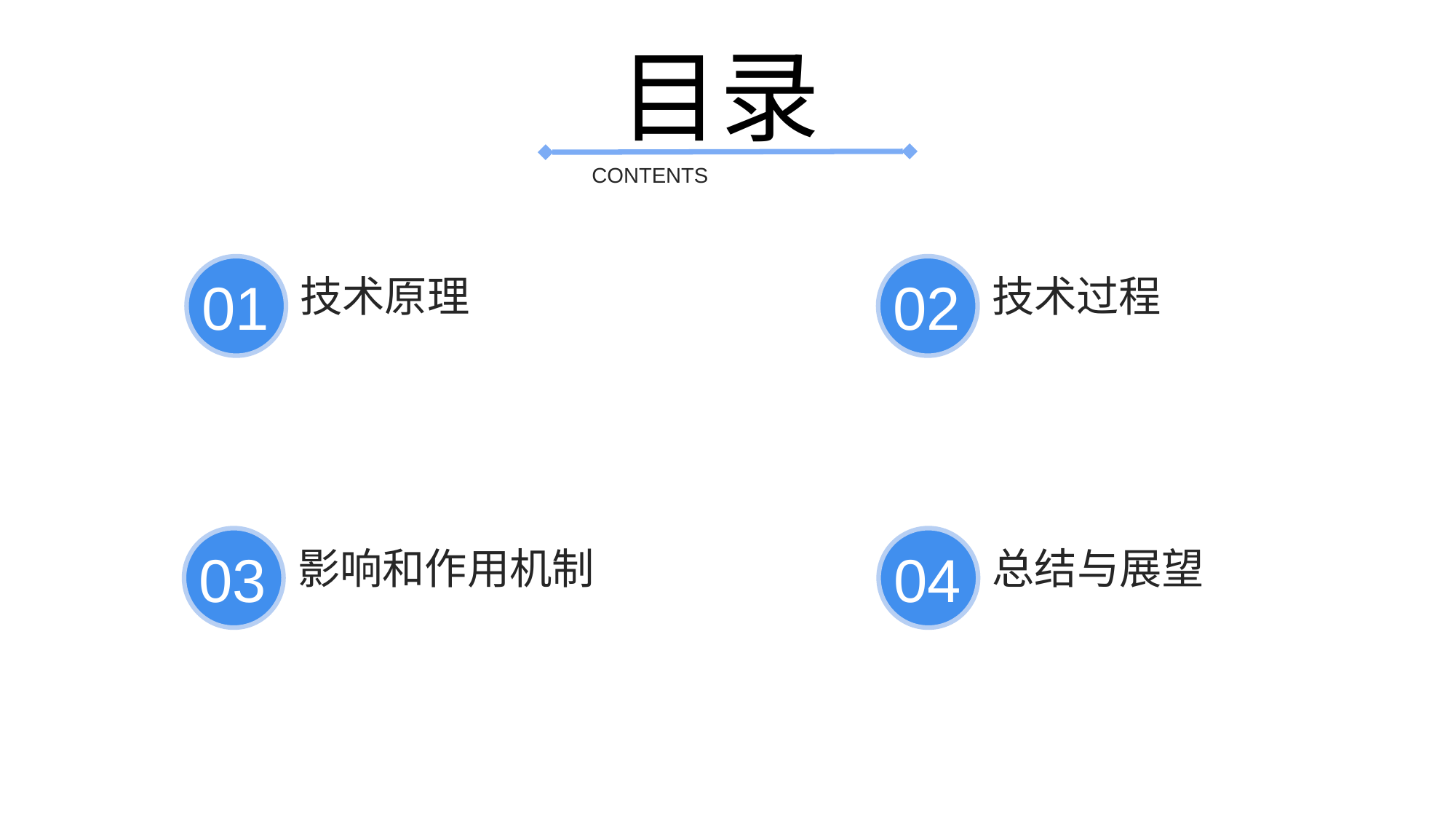

目录
CONTENTS

01
技术原理

02
技术过程

03
影响和作用机制

04
总结与展望